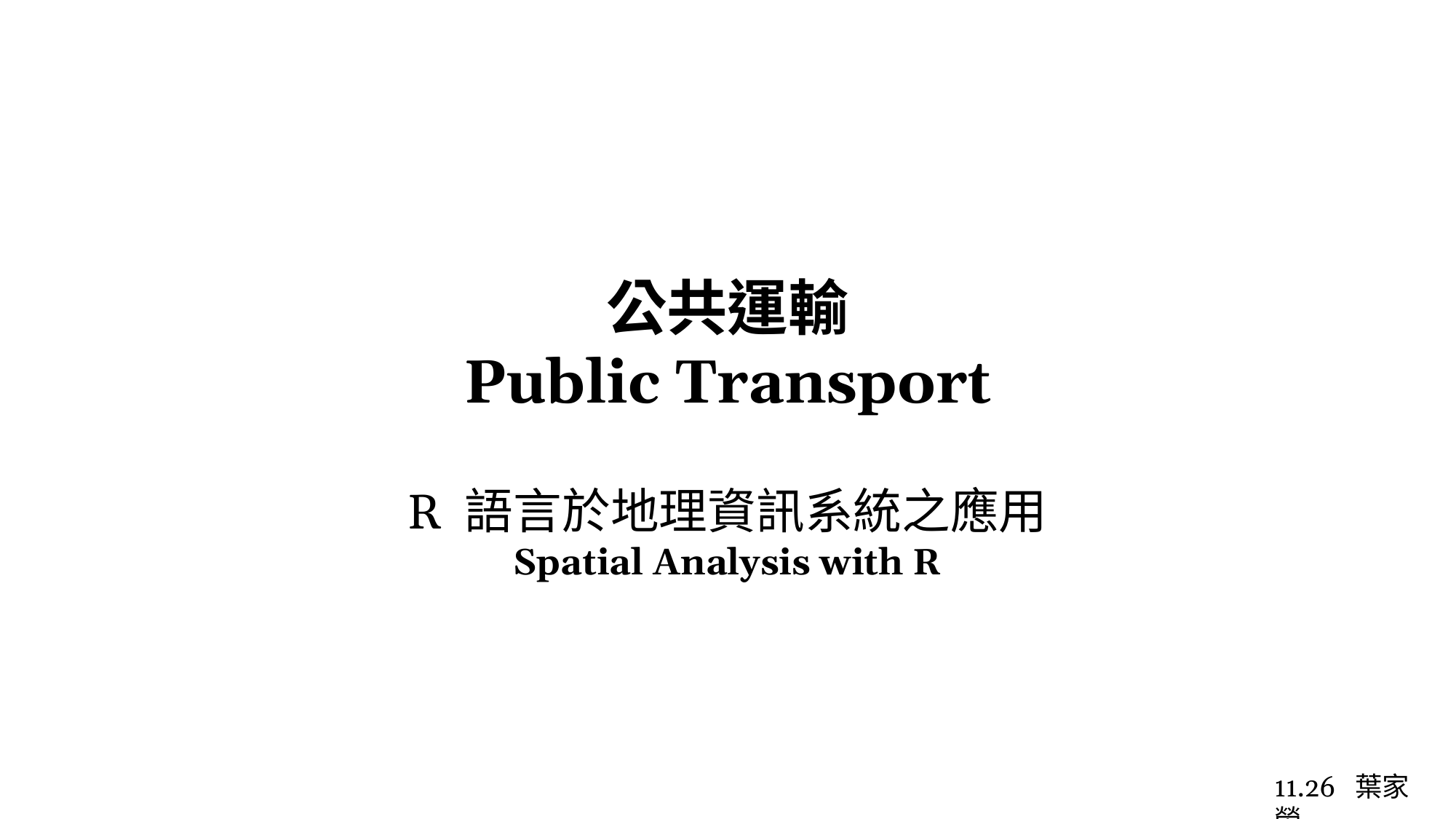

公共運輸
Public Transport

R 語言於地理資訊系統之應用
Spatial Analysis with R
11.26  葉家榮